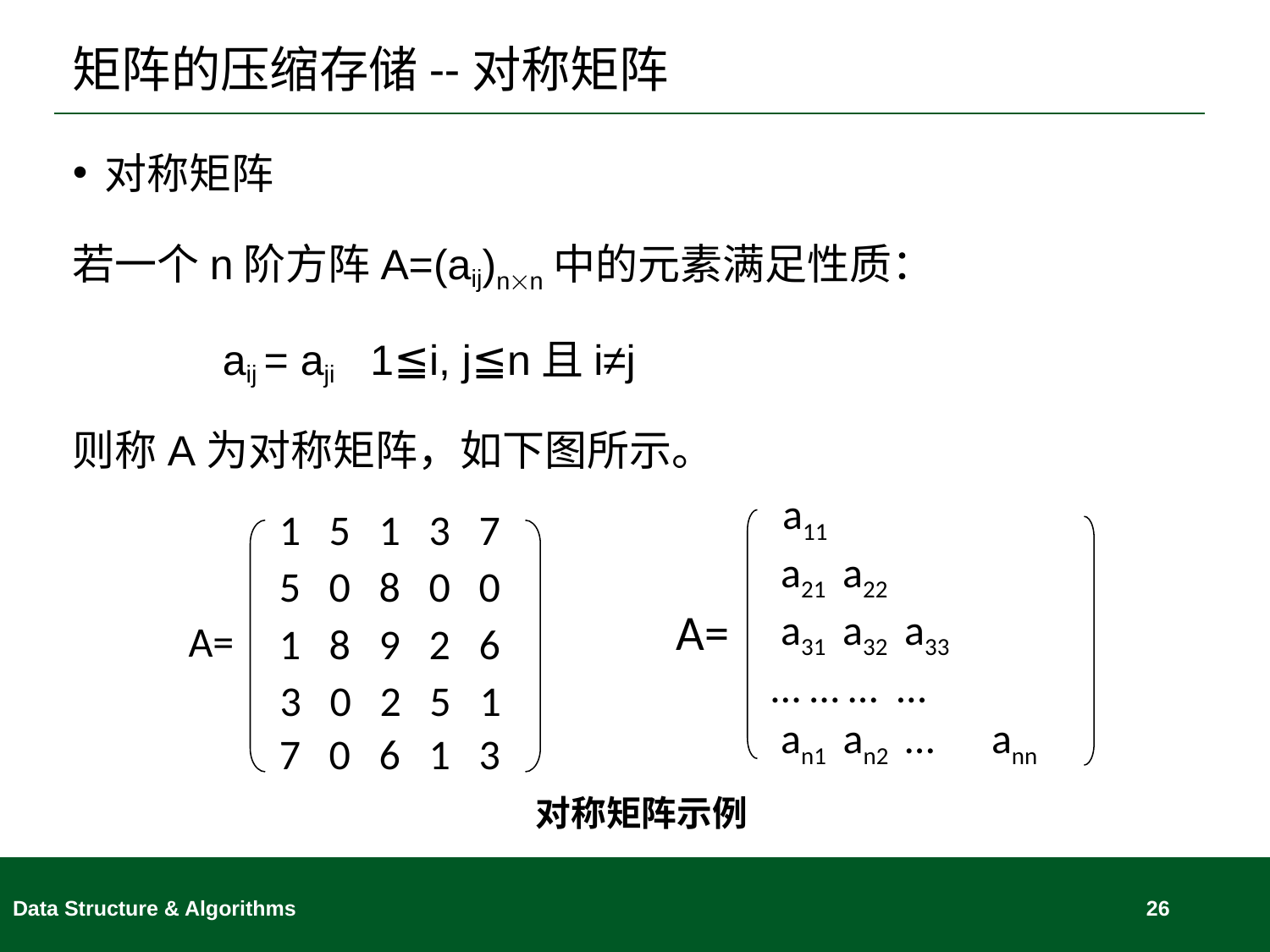

# 矩阵的压缩存储--对称矩阵
对称矩阵
若一个n阶方阵A=(aij)n×n中的元素满足性质：
aij = aji   1≦i, j≦n且i≠j
则称A为对称矩阵，如下图所示。

 a11
 a21   a22
 a31   a32   a33
… … …  …
 an1   an2   …      ann

A=
1   5   1   3   7

5   0   8   0   0
A=
1   8   9   2   6
3   0   2   5   1
7   0   6   1   3
对称矩阵示例
Data Structure & Algorithms
26